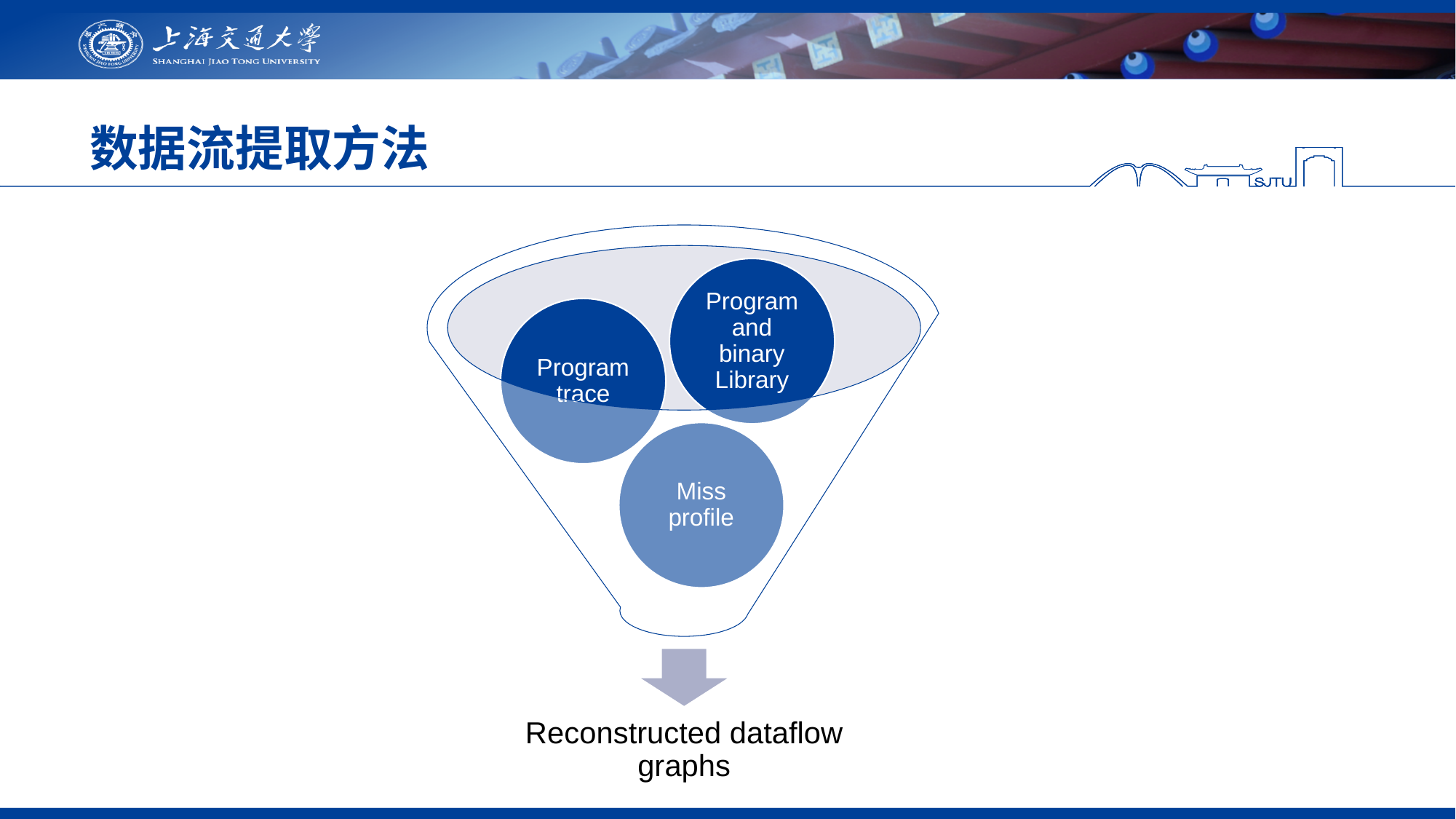

# 数据流提取方法
Reconstructed dataflow graphs
Miss profile
Program trace
Program and binary Library